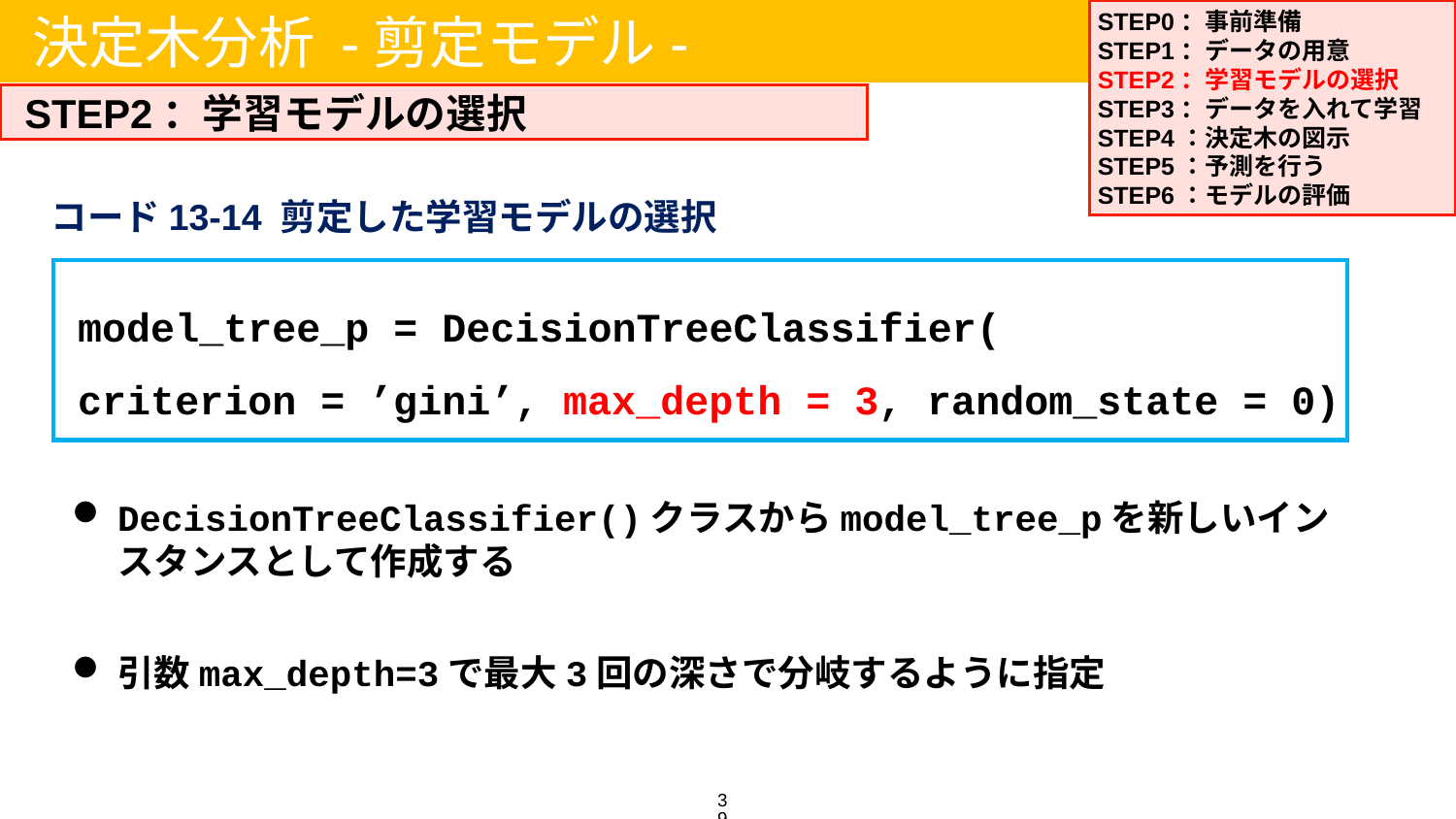

STEP0：事前準備
STEP1：データの用意
STEP2：学習モデルの選択
STEP3：データを入れて学習
STEP4：決定木の図示
STEP5：予測を行う
STEP6：モデルの評価
決定木分析 -剪定モデル-
STEP2：学習モデルの選択
コード13-14 剪定した学習モデルの選択
model_tree_p = DecisionTreeClassifier(
criterion = ’gini’, max_depth = 3, random_state = 0)
DecisionTreeClassifier()クラスからmodel_tree_pを新しいインスタンスとして作成する

引数max_depth=3で最大3回の深さで分岐するように指定

39